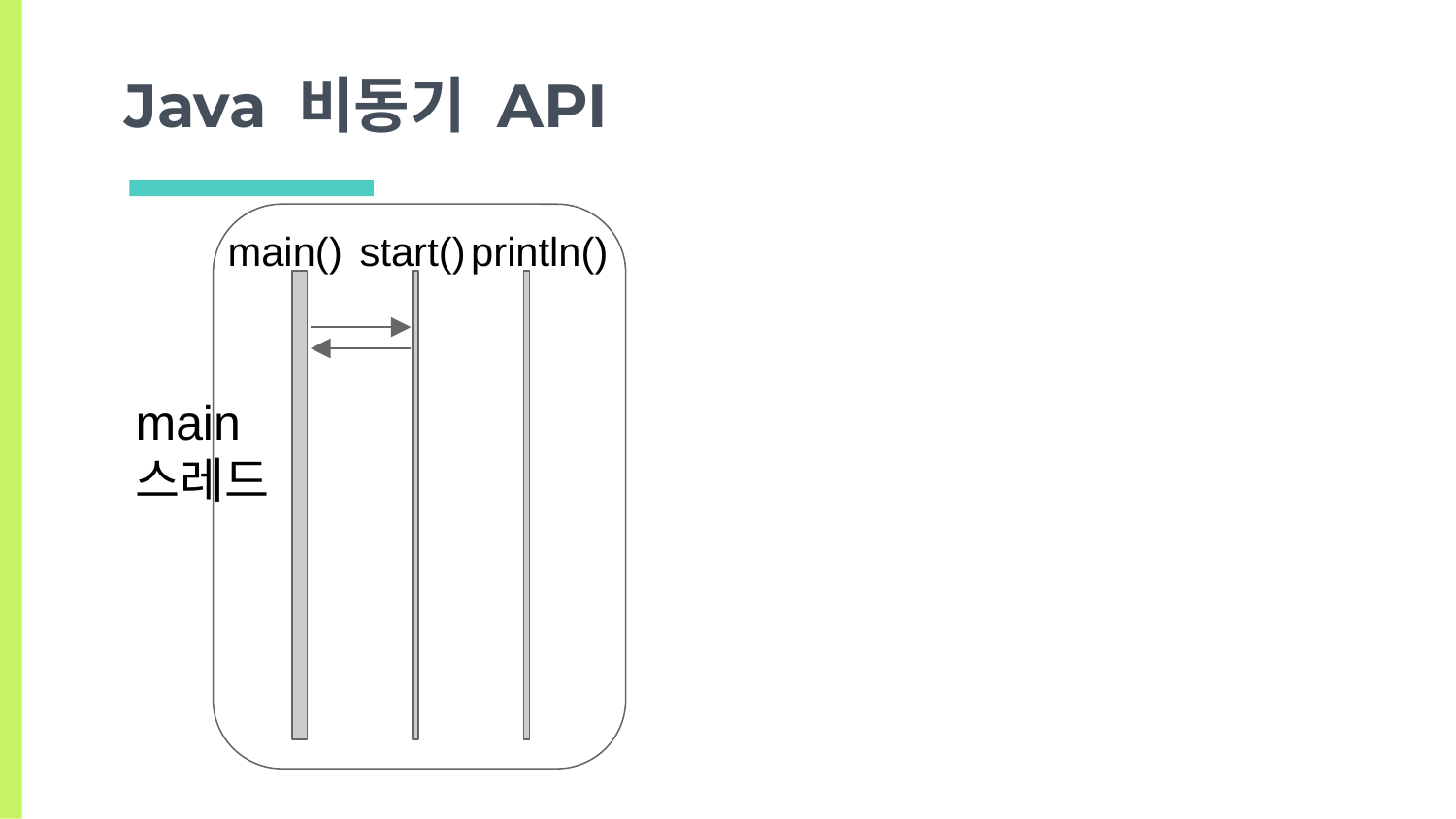

# Java 비동기 API

main()
start()
println()

main
스레드